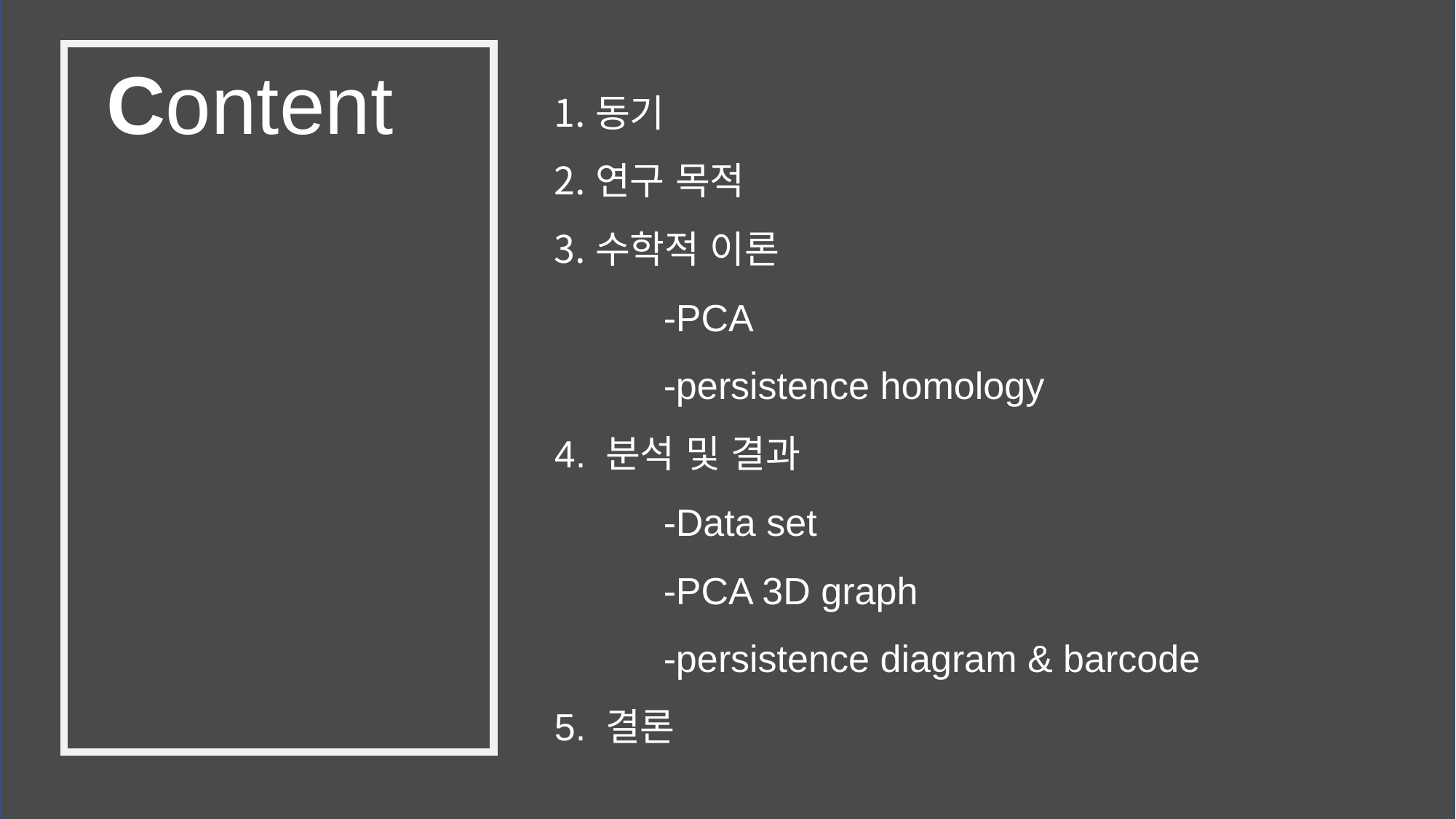

Content
동기
연구 목적
수학적 이론
	-PCA
	-persistence homology
4. 분석 및 결과
	-Data set
	-PCA 3D graph
	-persistence diagram & barcode
5. 결론